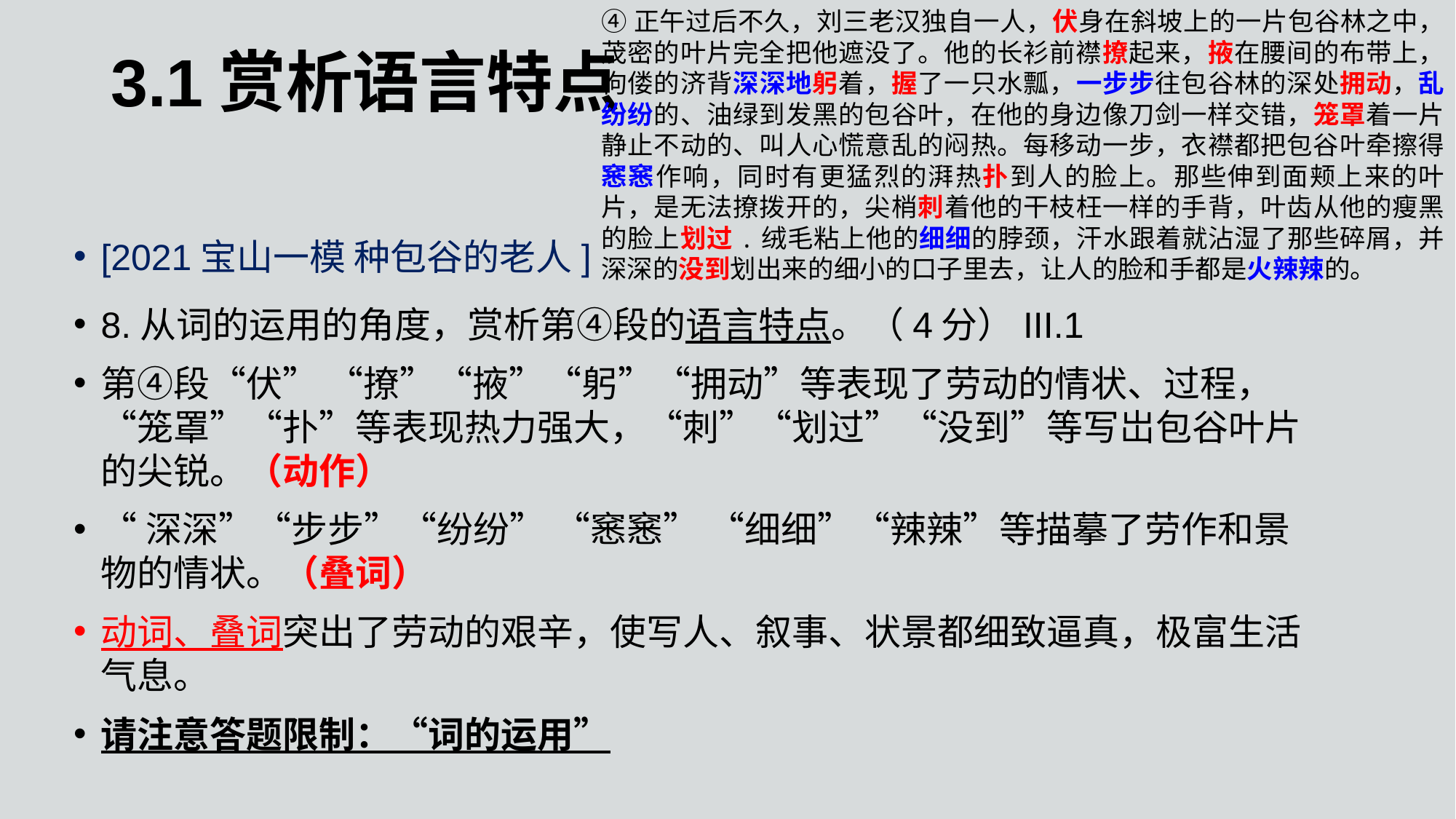

④正午过后不久，刘三老汉独自一人，伏身在斜坡上的一片包谷林之中，茂密的叶片完全把他遮没了。他的长衫前襟撩起来，掖在腰间的布带上，佝偻的济背深深地躬着，握了一只水瓢，一步步往包谷林的深处拥动，乱纷纷的、油绿到发黑的包谷叶，在他的身边像刀剑一样交错，笼罩着一片静止不动的、叫人心慌意乱的闷热。每移动一步，衣襟都把包谷叶牵擦得窸窸作响，同时有更猛烈的湃热扑到人的脸上。那些伸到面颊上来的叶片，是无法撩拨开的，尖梢刺着他的干枝枉一样的手背，叶齿从他的瘦黑的脸上划过.绒毛粘上他的细细的脖颈，汗水跟着就沾湿了那些碎屑，并深深的没到划出来的细小的口子里去，让人的脸和手都是火辣辣的。
3.1赏析语言特点
[2021宝山一模 种包谷的老人]
8.从词的运用的角度，赏析第④段的语言特点。（4分）III.1
第④段“伏” “撩”“掖”“躬”“拥动”等表现了劳动的情状、过程，“笼罩”“扑”等表现热力强大，“刺”“划过”“没到”等写岀包谷叶片的尖锐。（动作）
“深深”“步步”“纷纷” “窸窸” “细细”“辣辣”等描摹了劳作和景物的情状。（叠词）
动词、叠词突出了劳动的艰辛，使写人、叙事、状景都细致逼真，极富生活气息。
请注意答题限制：“词的运用”